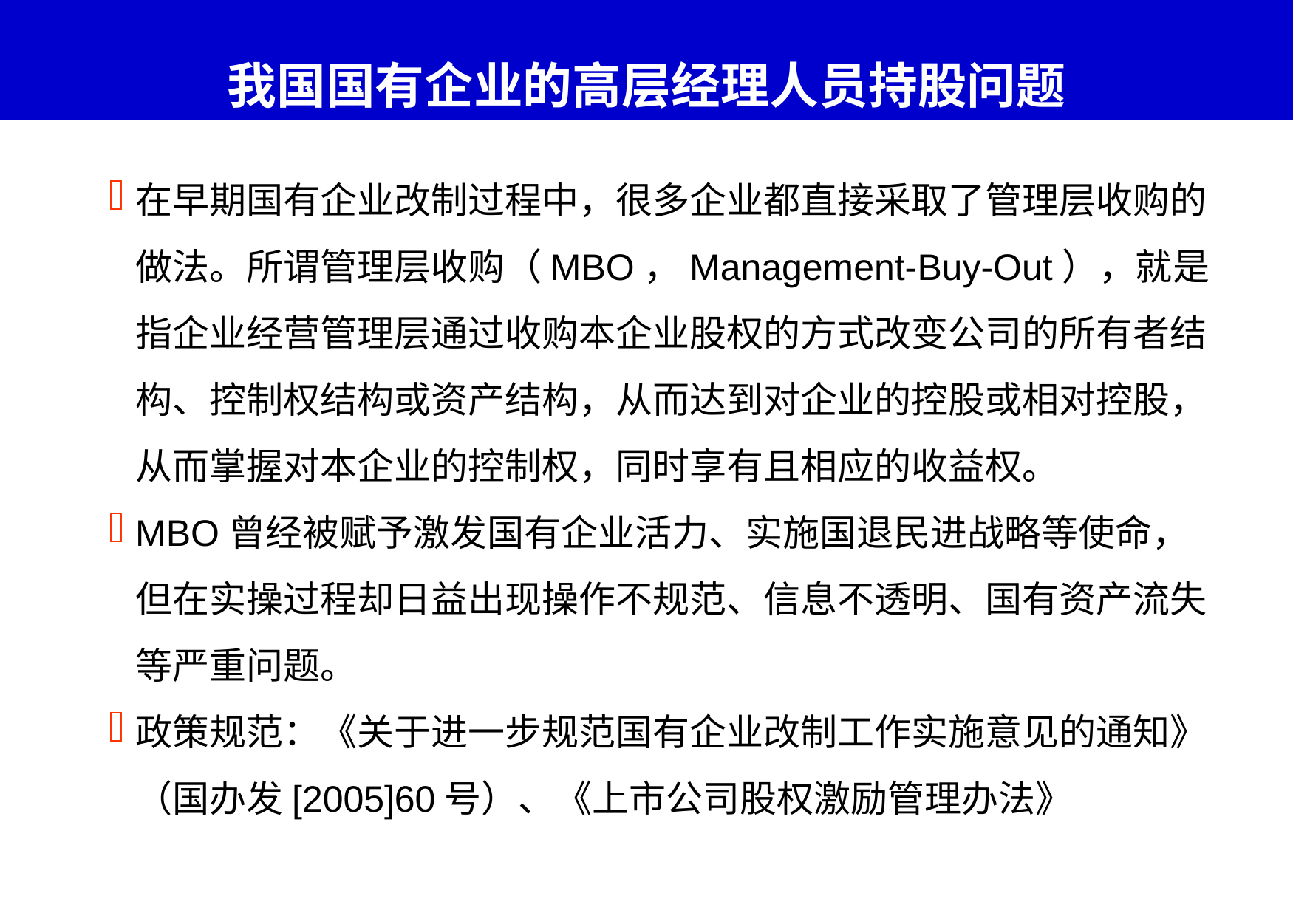

# 我国国有企业的高层经理人员持股问题
在早期国有企业改制过程中，很多企业都直接采取了管理层收购的做法。所谓管理层收购（MBO，Management-Buy-Out），就是指企业经营管理层通过收购本企业股权的方式改变公司的所有者结构、控制权结构或资产结构，从而达到对企业的控股或相对控股，从而掌握对本企业的控制权，同时享有且相应的收益权。
MBO曾经被赋予激发国有企业活力、实施国退民进战略等使命，但在实操过程却日益出现操作不规范、信息不透明、国有资产流失等严重问题。
政策规范：《关于进一步规范国有企业改制工作实施意见的通知》（国办发[2005]60号）、《上市公司股权激励管理办法》